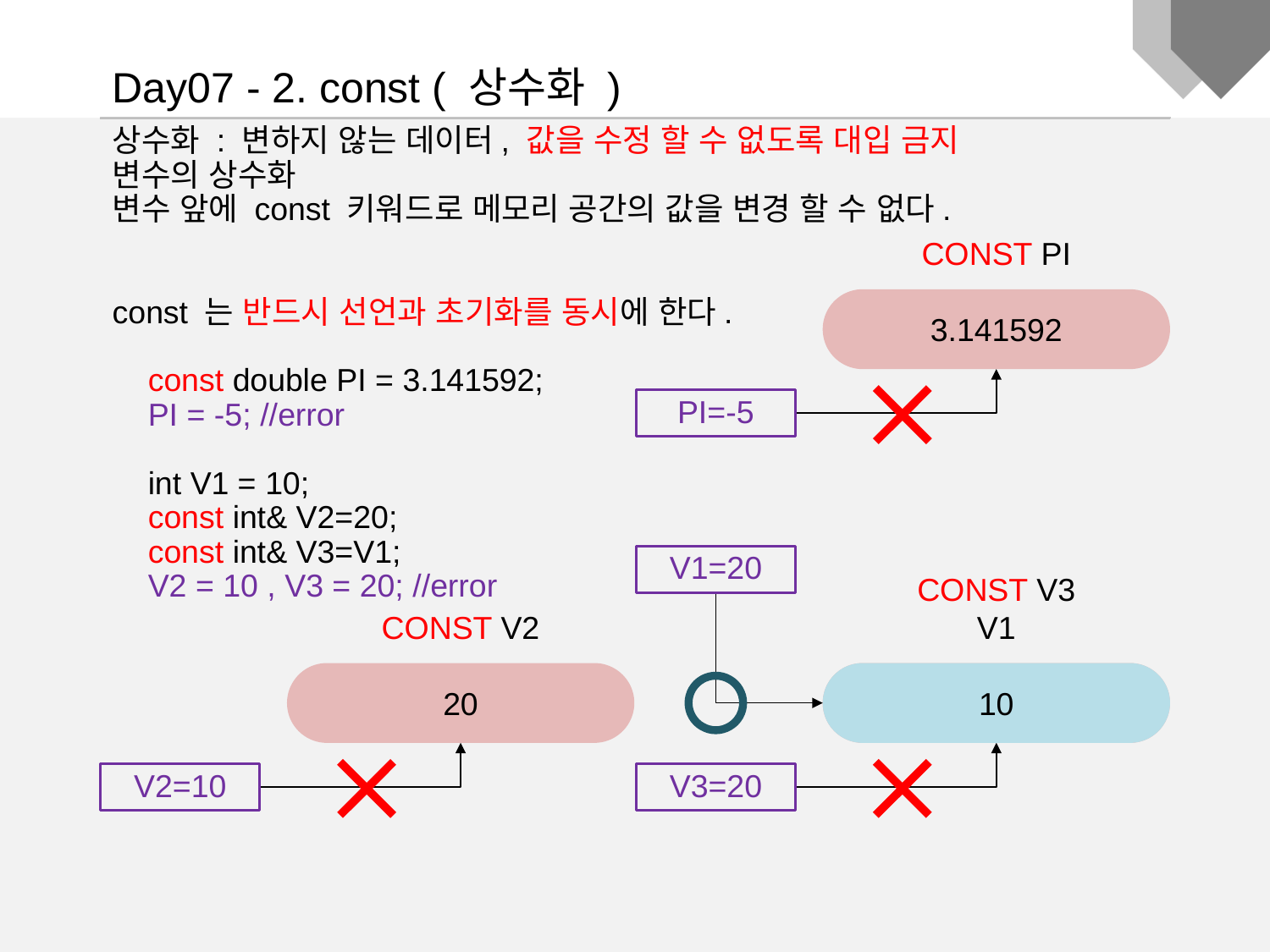

Day07 - 2. const ( 상수화 )
상수화 : 변하지 않는 데이터, 값을 수정 할 수 없도록 대입 금지
변수의 상수화
변수 앞에 const 키워드로 메모리 공간의 값을 변경 할 수 없다.

const 는 반드시 선언과 초기화를 동시에 한다.

    const double PI = 3.141592;
    PI = -5; //error

    int V1 = 10;
    const int& V2=20;
    const int& V3=V1;
    V2 = 10 , V3 = 20; //error
CONST PI

3.141592

PI=-5
V1=20
CONST V2

20

CONST V3

V1

10

V2=10
V3=20